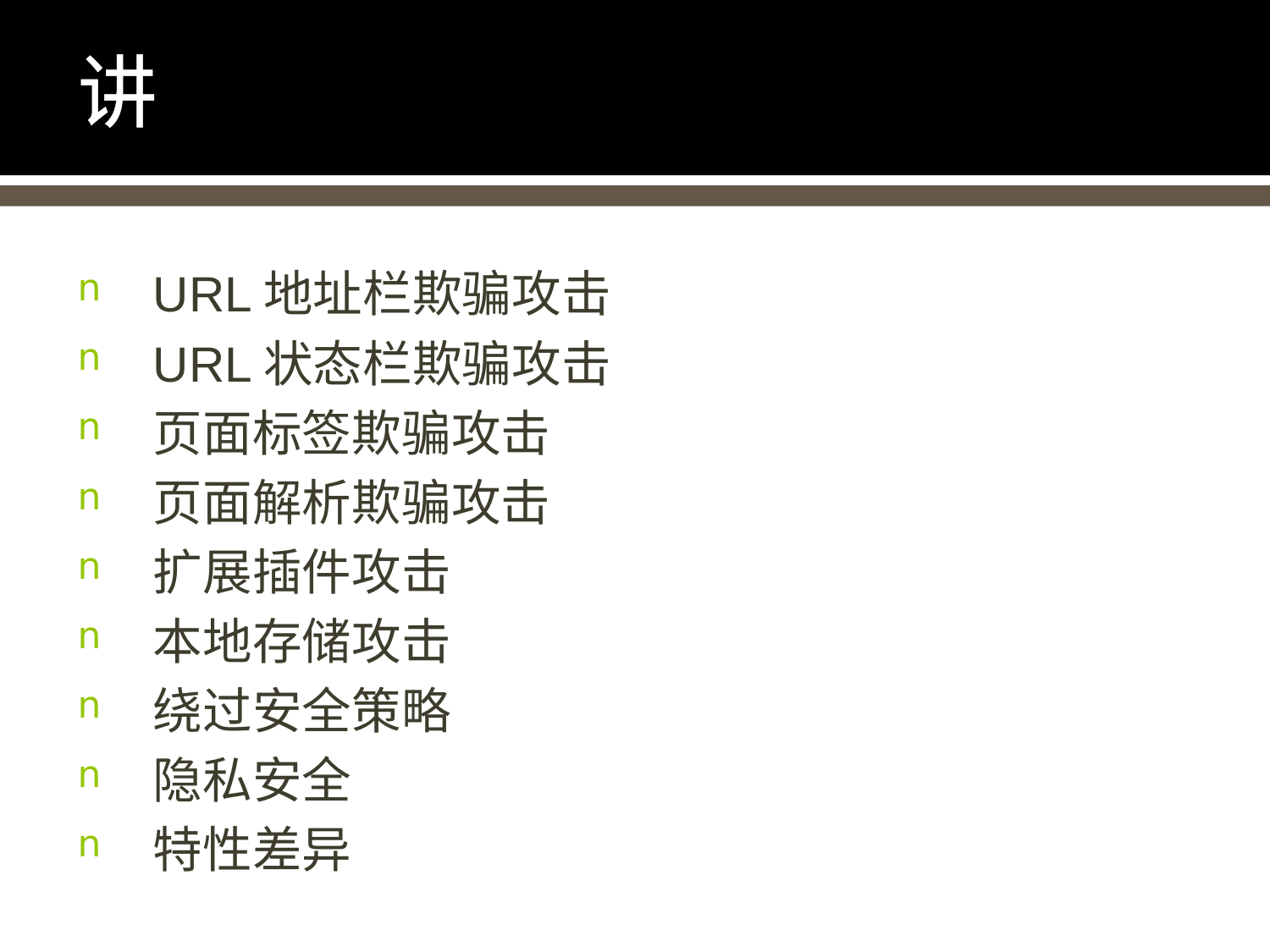

# 讲
URL地址栏欺骗攻击
URL状态栏欺骗攻击
页面标签欺骗攻击
页面解析欺骗攻击
扩展插件攻击
本地存储攻击
绕过安全策略
隐私安全
特性差异